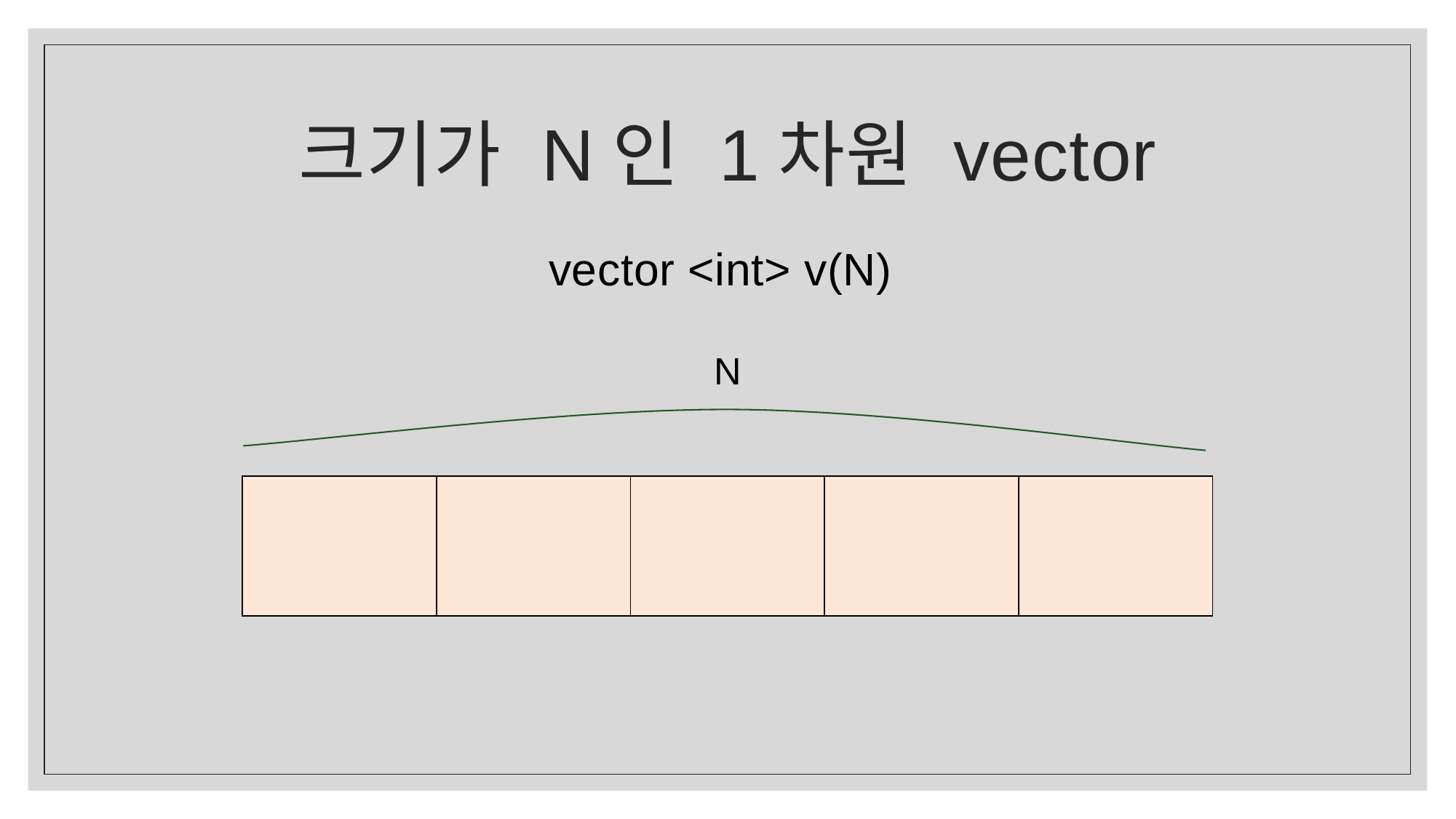

# 크기가 N인 1차원 vector
vector <int> v(N)
N

|  |  |  |  |  |
| --- | --- | --- | --- | --- |